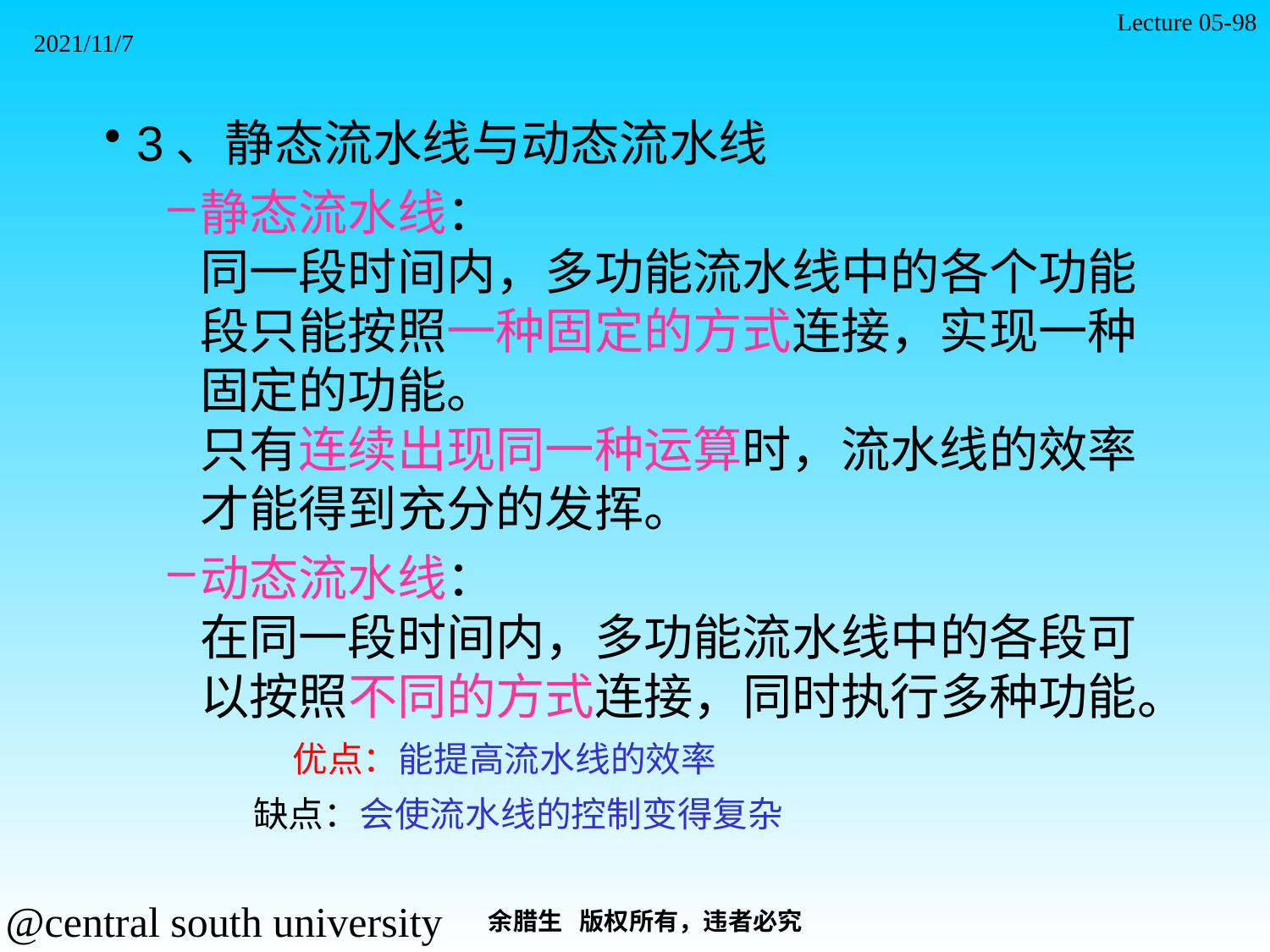

Lecture 05-98
2021/11/7
3、静态流水线与动态流水线
静态流水线：
同一段时间内，多功能流水线中的各个功能段只能按照一种固定的方式连接，实现一种固定的功能。
只有连续出现同一种运算时，流水线的效率才能得到充分的发挥。
动态流水线：
在同一段时间内，多功能流水线中的各段可以按照不同的方式连接，同时执行多种功能。
                               优点：能提高流水线的效率
                          缺点：会使流水线的控制变得复杂

余腊生   版权所有，违者必究